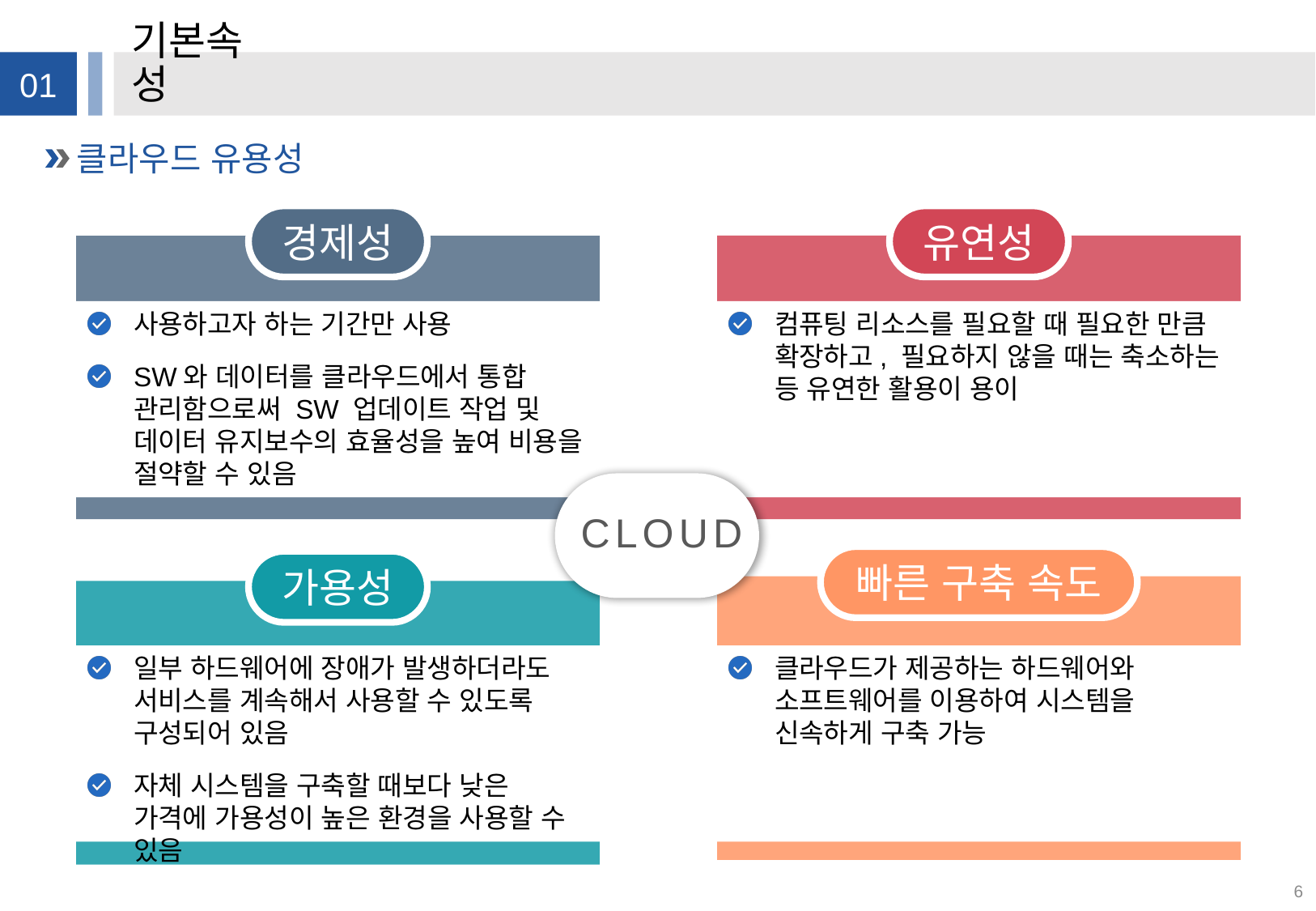

# 기본속성
01
클라우드 유용성
경제성
유연성

사용하고자 하는 기간만 사용
SW와 데이터를 클라우드에서 통합 관리함으로써 SW 업데이트 작업 및 데이터 유지보수의 효율성을 높여 비용을 절약할 수 있음
컴퓨팅 리소스를 필요할 때 필요한 만큼 확장하고, 필요하지 않을 때는 축소하는 등 유연한 활용이 용이

CLOUD
빠른 구축 속도
가용성

일부 하드웨어에 장애가 발생하더라도 서비스를 계속해서 사용할 수 있도록 구성되어 있음
자체 시스템을 구축할 때보다 낮은 가격에 가용성이 높은 환경을 사용할 수 있음
클라우드가 제공하는 하드웨어와 소프트웨어를 이용하여 시스템을 신속하게 구축 가능
6